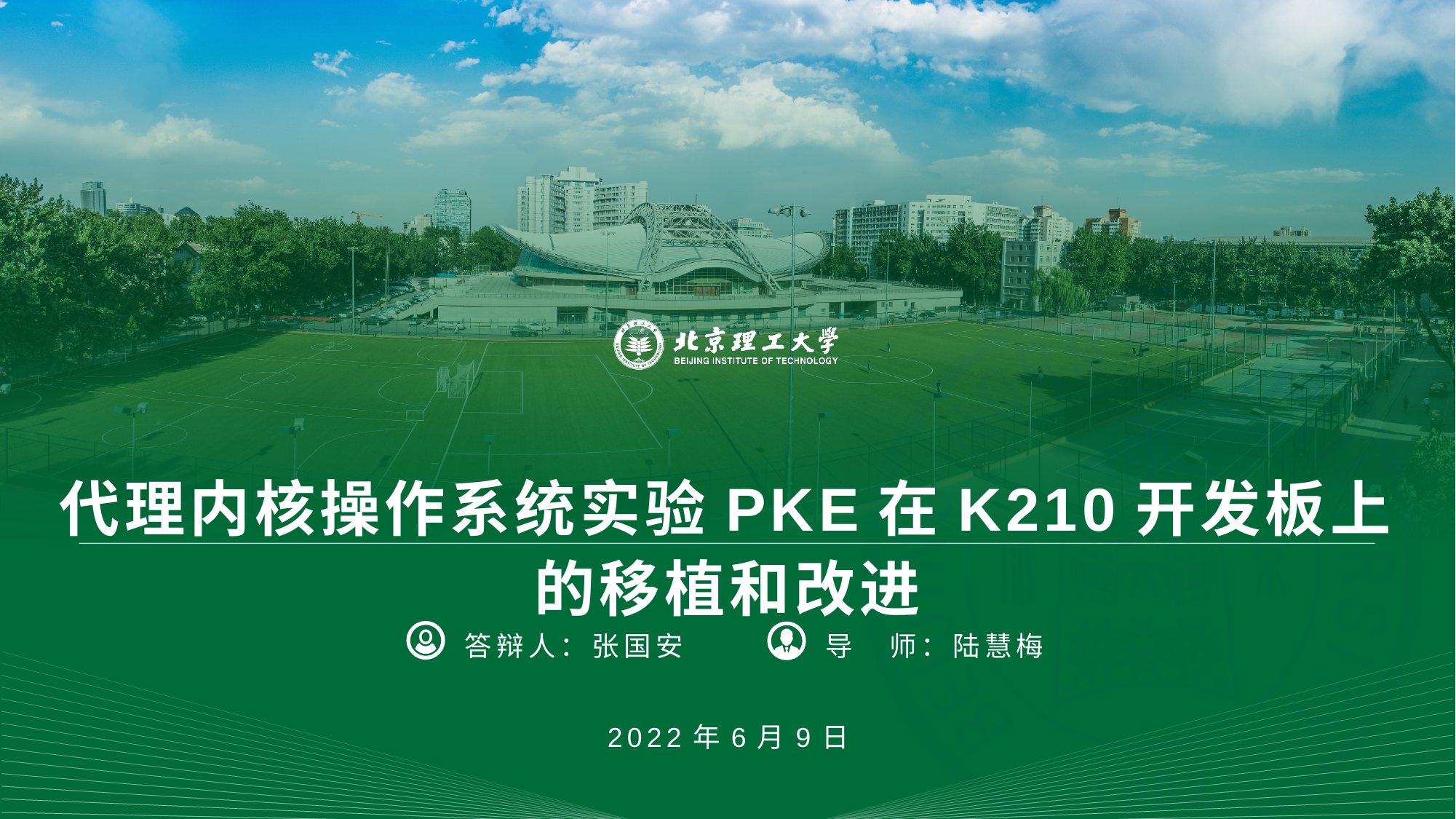

代理内核操作系统实验PKE在K210开发板上的移植和改进

答辩人：张国安
导　师：陆慧梅
2022年6月9日